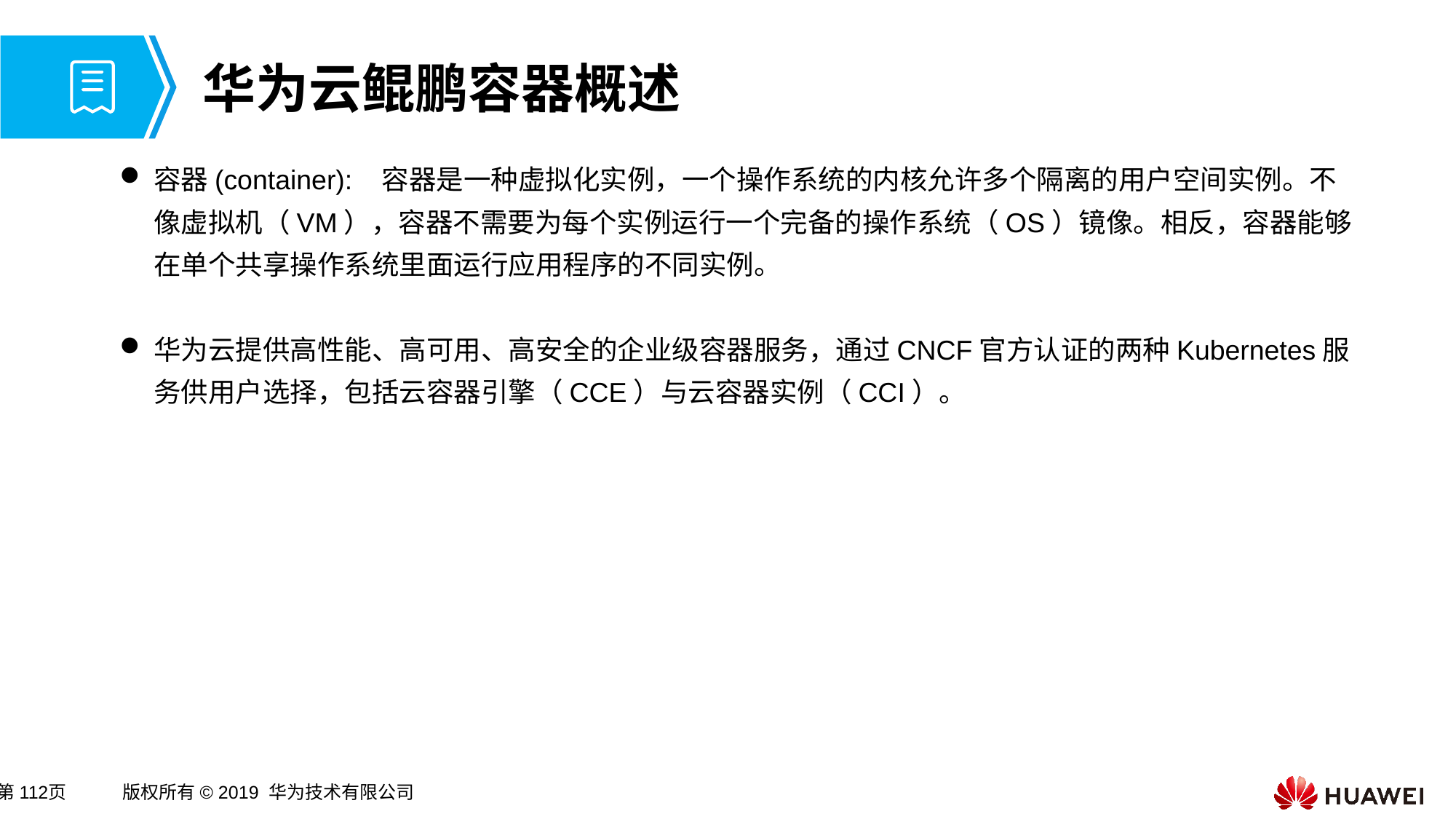

# 华为云鲲鹏容器概述
容器(container):   容器是一种虚拟化实例，一个操作系统的内核允许多个隔离的用户空间实例。不像虚拟机（VM），容器不需要为每个实例运行一个完备的操作系统（OS）镜像。相反，容器能够在单个共享操作系统里面运行应用程序的不同实例。

华为云提供高性能、高可用、高安全的企业级容器服务，通过CNCF官方认证的两种Kubernetes服务供用户选择，包括云容器引擎（CCE）与云容器实例（CCI）。